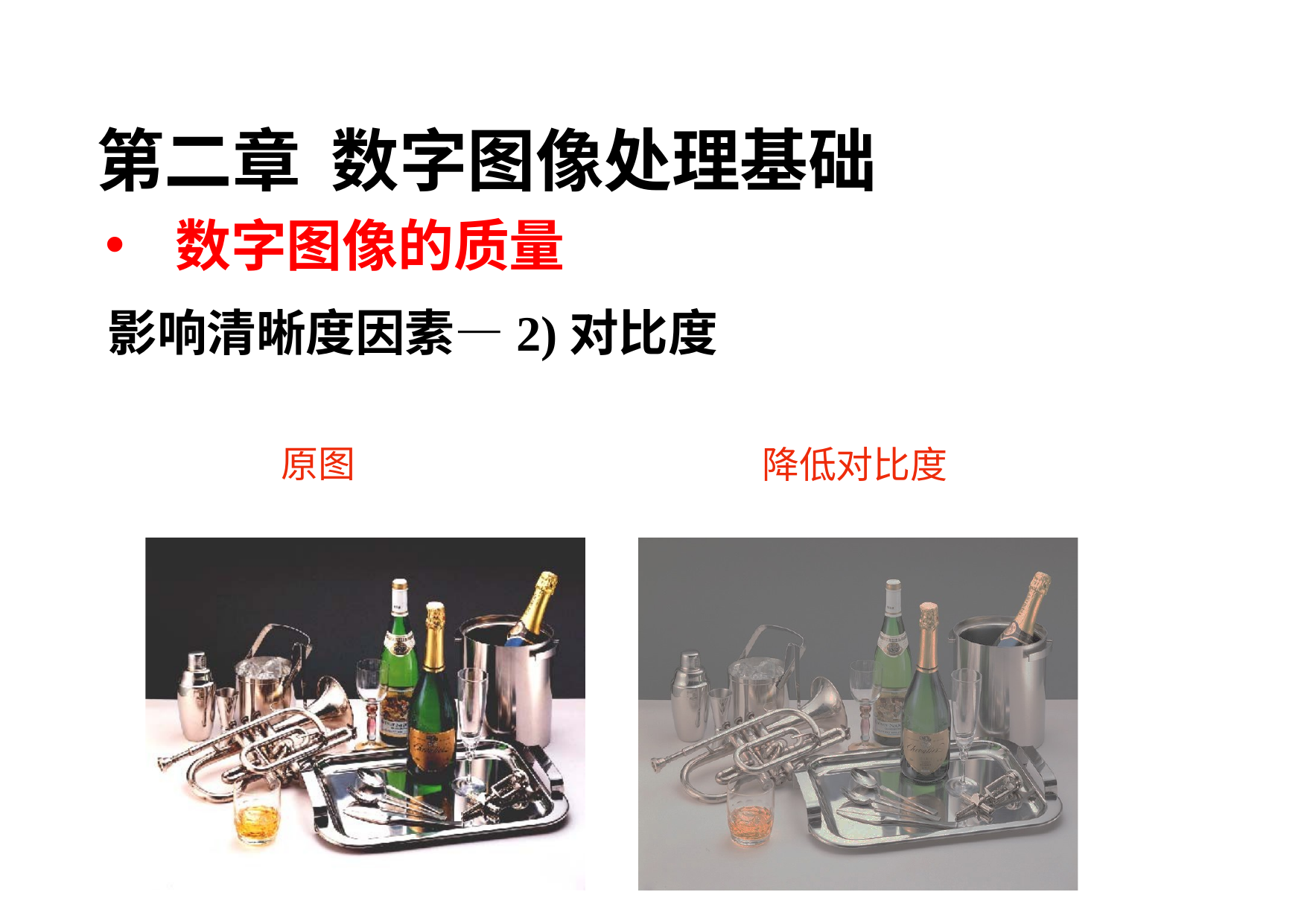

第二章  数字图像处理基础
数字图像的质量
影响清晰度因素—2)对比度
原图
降低对比度

79